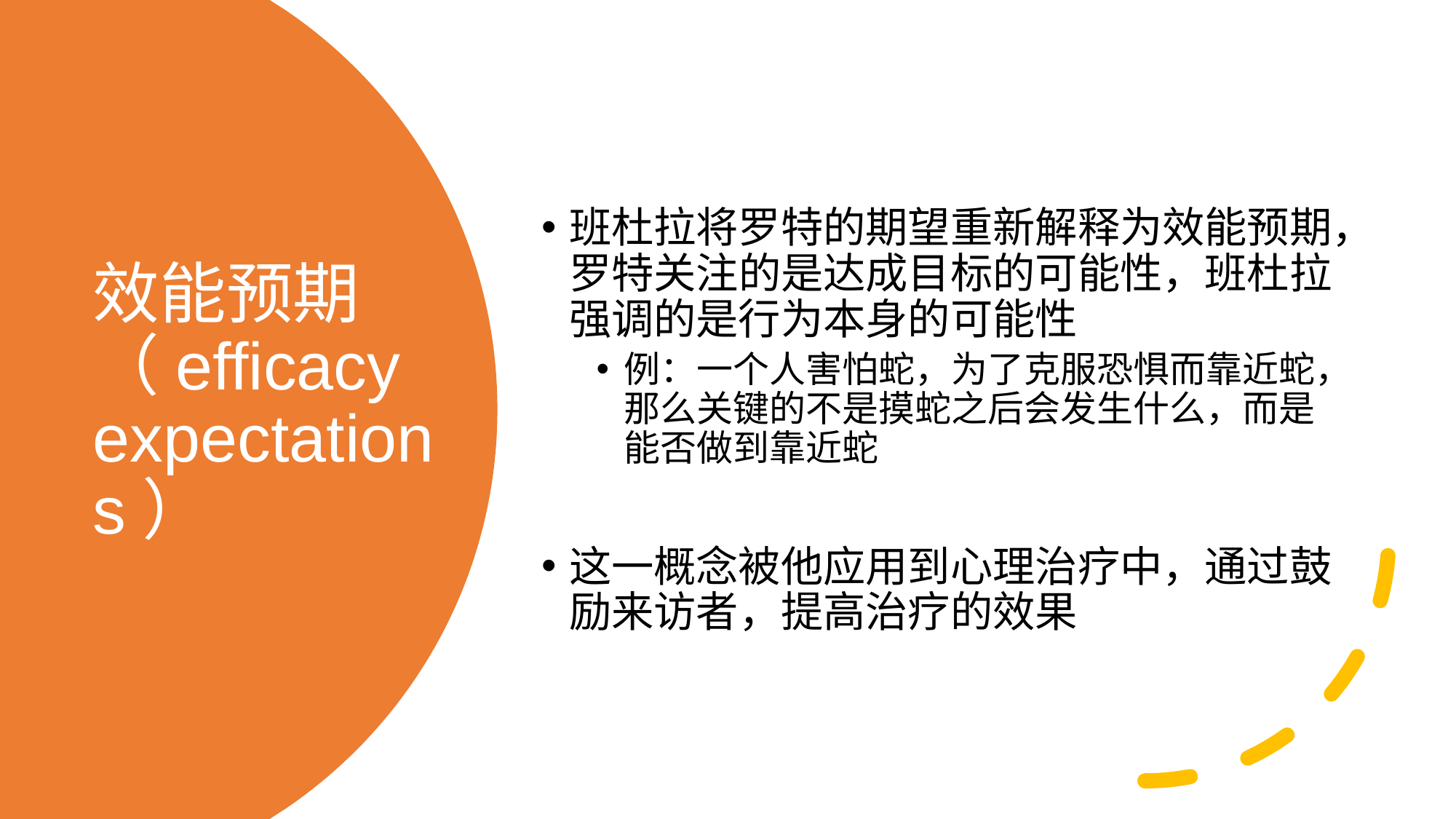

班杜拉将罗特的期望重新解释为效能预期，罗特关注的是达成目标的可能性，班杜拉强调的是行为本身的可能性
例：一个人害怕蛇，为了克服恐惧而靠近蛇，那么关键的不是摸蛇之后会发生什么，而是能否做到靠近蛇

这一概念被他应用到心理治疗中，通过鼓励来访者，提高治疗的效果
# 效能预期（efficacy expectations）

49